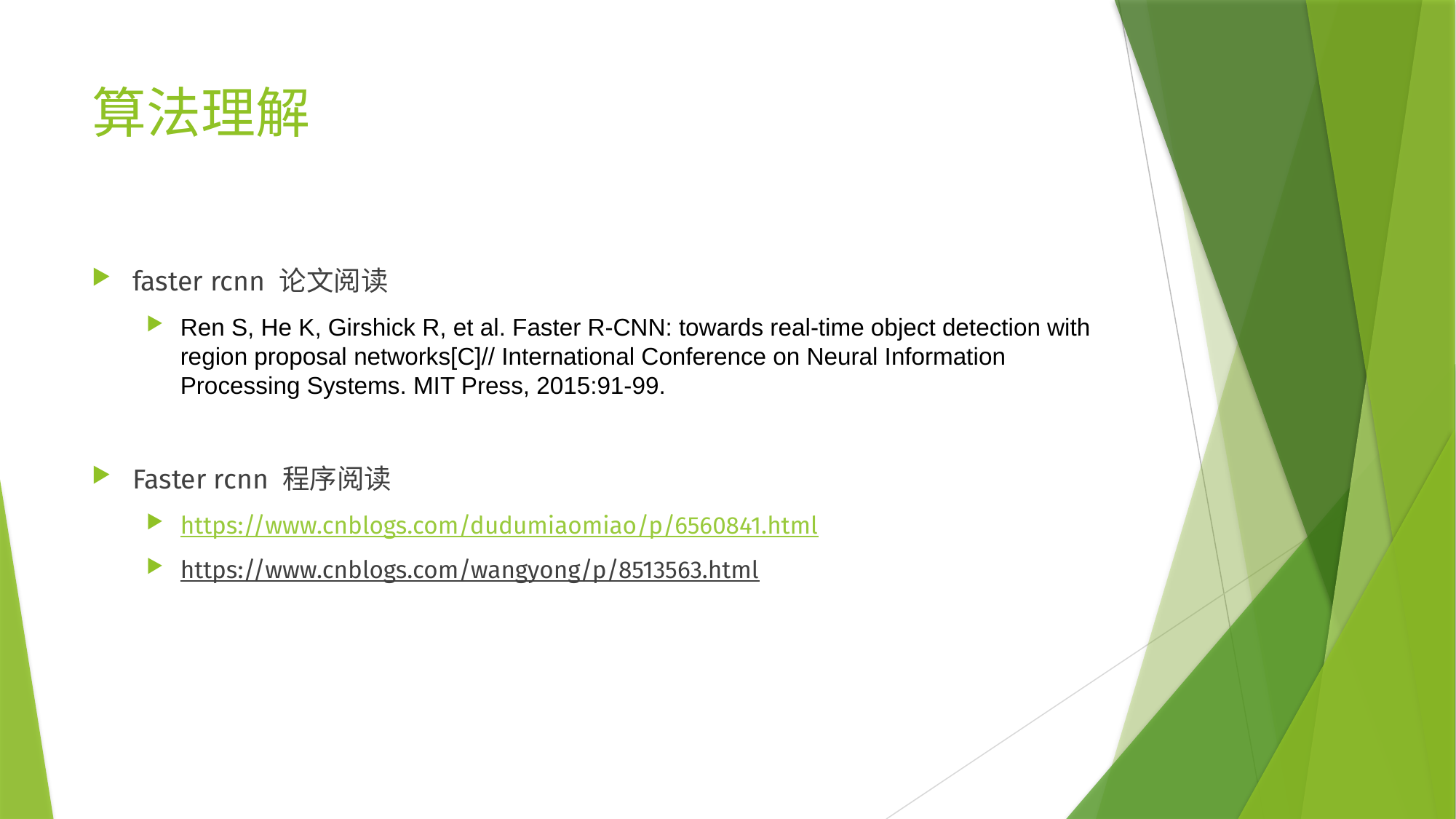

# 算法理解
faster rcnn 论文阅读
Ren S, He K, Girshick R, et al. Faster R-CNN: towards real-time object detection with region proposal networks[C]// International Conference on Neural Information Processing Systems. MIT Press, 2015:91-99.

Faster rcnn 程序阅读
https://www.cnblogs.com/dudumiaomiao/p/6560841.html
https://www.cnblogs.com/wangyong/p/8513563.html